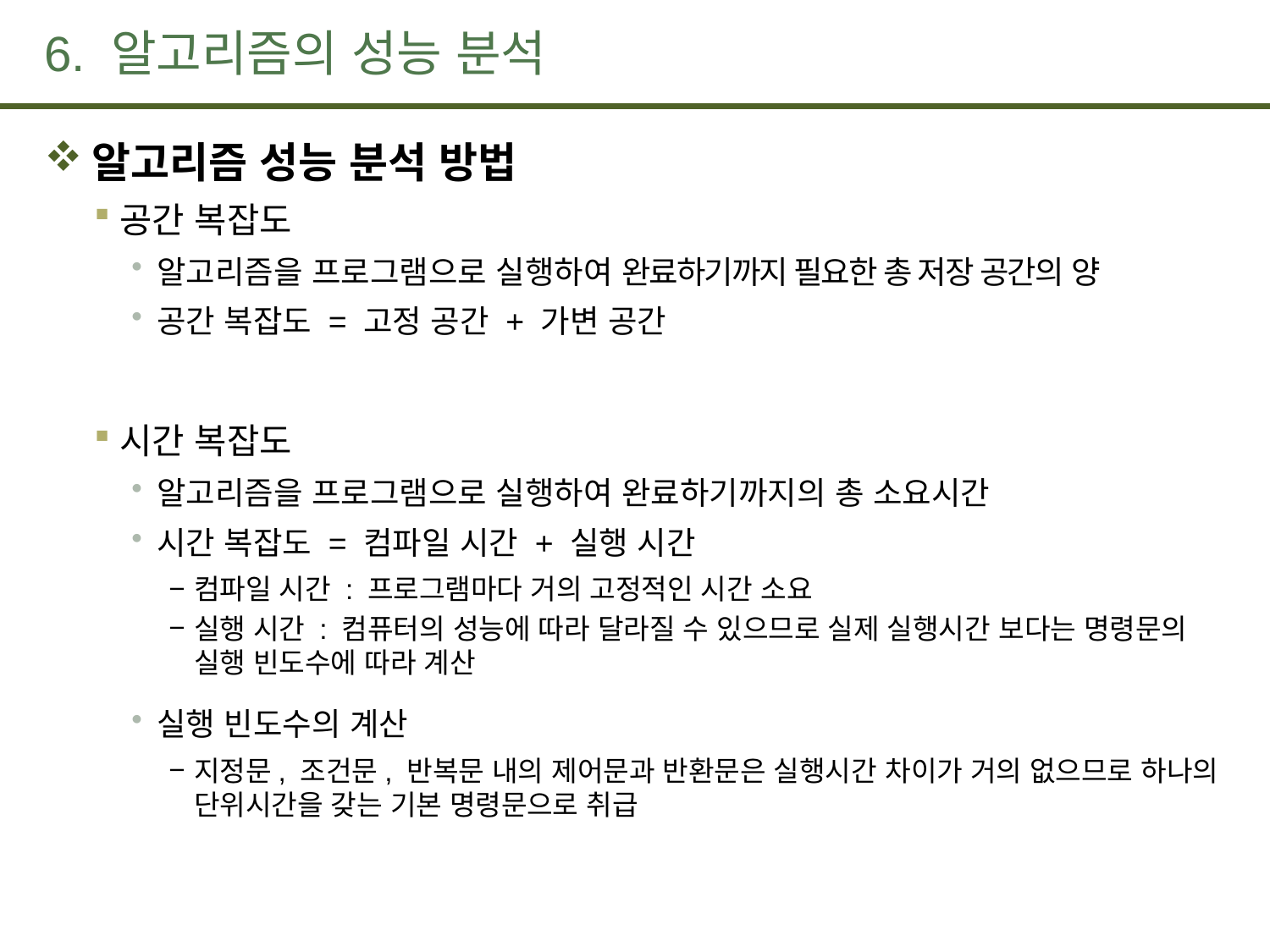

# 6. 알고리즘의 성능 분석
알고리즘 성능 분석 방법
공간 복잡도
알고리즘을 프로그램으로 실행하여 완료하기까지 필요한 총 저장 공간의 양
공간 복잡도 = 고정 공간 + 가변 공간

시간 복잡도
알고리즘을 프로그램으로 실행하여 완료하기까지의 총 소요시간
시간 복잡도 = 컴파일 시간 + 실행 시간
컴파일 시간 : 프로그램마다 거의 고정적인 시간 소요
실행 시간 : 컴퓨터의 성능에 따라 달라질 수 있으므로 실제 실행시간 보다는 명령문의 실행 빈도수에 따라 계산
실행 빈도수의 계산
지정문, 조건문, 반복문 내의 제어문과 반환문은 실행시간 차이가 거의 없으므로 하나의 단위시간을 갖는 기본 명령문으로 취급